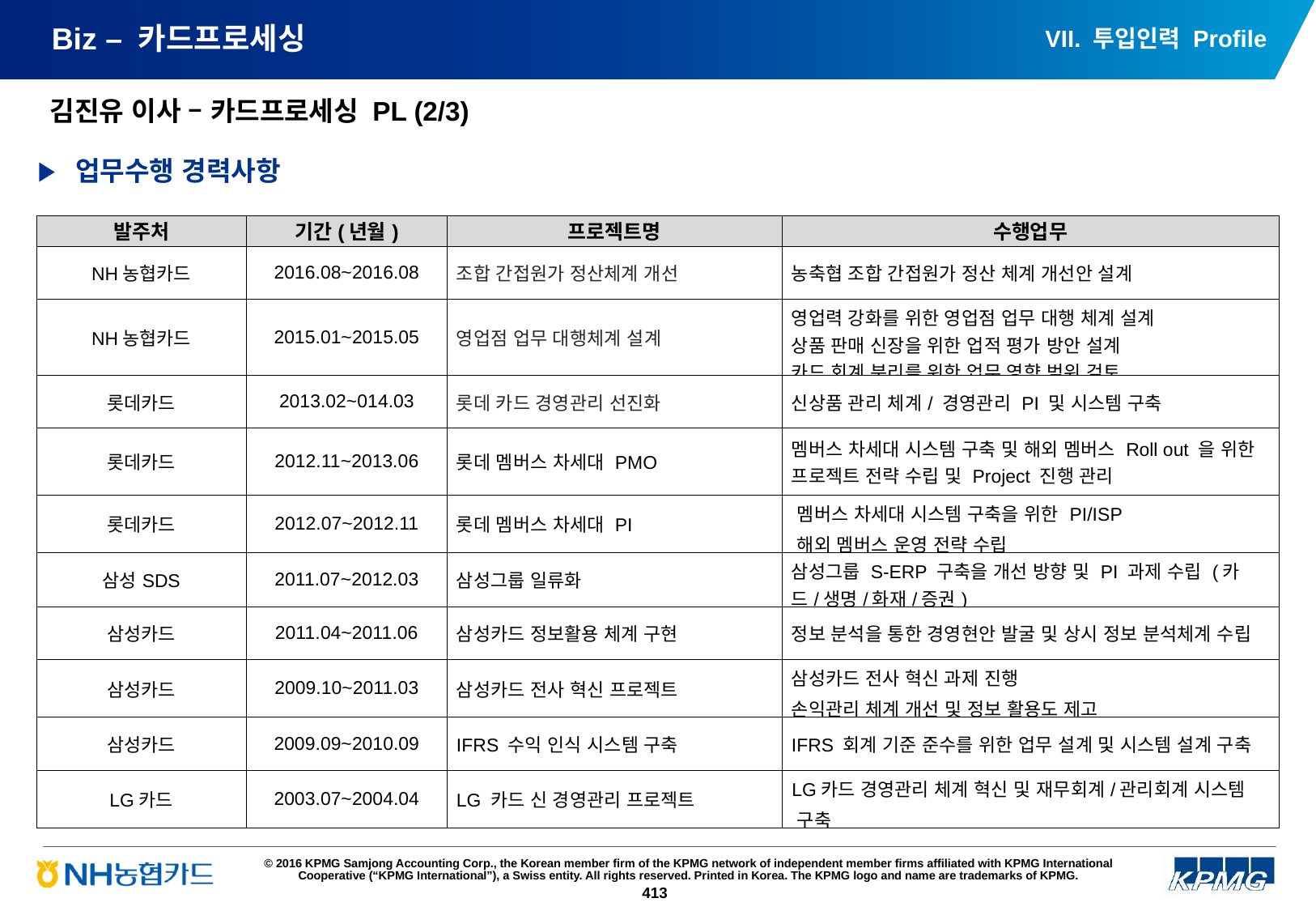

VII. 투입인력 Profile
# Biz – 카드프로세싱
김진유 이사 – 카드프로세싱 PL (2/3)
업무수행 경력사항
| 발주처 | 기간(년월) | 프로젝트명 | 수행업무 |
| --- | --- | --- | --- |
| NH농협카드 | 2016.08~2016.08 | 조합 간접원가 정산체계 개선 | 농축협 조합 간접원가 정산 체계 개선안 설계 |
| NH농협카드 | 2015.01~2015.05 | 영업점 업무 대행체계 설계 | 영업력 강화를 위한 영업점 업무 대행 체계 설계 상품 판매 신장을 위한 업적 평가 방안 설계 카드 회계 분리를 위한 업무 영향 범위 검토 |
| 롯데카드 | 2013.02~014.03 | 롯데 카드 경영관리 선진화 | 신상품 관리 체계/ 경영관리 PI 및 시스템 구축 |
| 롯데카드 | 2012.11~2013.06 | 롯데 멤버스 차세대 PMO | 멤버스 차세대 시스템 구축 및 해외 멤버스 Roll out 을 위한 프로젝트 전략 수립 및 Project 진행 관리 |
| 롯데카드 | 2012.07~2012.11 | 롯데 멤버스 차세대 PI | 멤버스 차세대 시스템 구축을 위한 PI/ISP 해외 멤버스 운영 전략 수립 |
| 삼성SDS | 2011.07~2012.03 | 삼성그룹 일류화 | 삼성그룹 S-ERP 구축을 개선 방향 및 PI 과제 수립 (카드/생명/화재/증권) |
| 삼성카드 | 2011.04~2011.06 | 삼성카드 정보활용 체계 구현 | 정보 분석을 통한 경영현안 발굴 및 상시 정보 분석체계 수립 |
| 삼성카드 | 2009.10~2011.03 | 삼성카드 전사 혁신 프로젝트 | 삼성카드 전사 혁신 과제 진행 손익관리 체계 개선 및 정보 활용도 제고 |
| 삼성카드 | 2009.09~2010.09 | IFRS 수익 인식 시스템 구축 | IFRS 회계 기준 준수를 위한 업무 설계 및 시스템 설계 구축 |
| LG카드 | 2003.07~2004.04 | LG 카드 신 경영관리 프로젝트 | LG카드 경영관리 체계 혁신 및 재무회계/관리회계 시스템 구축 |